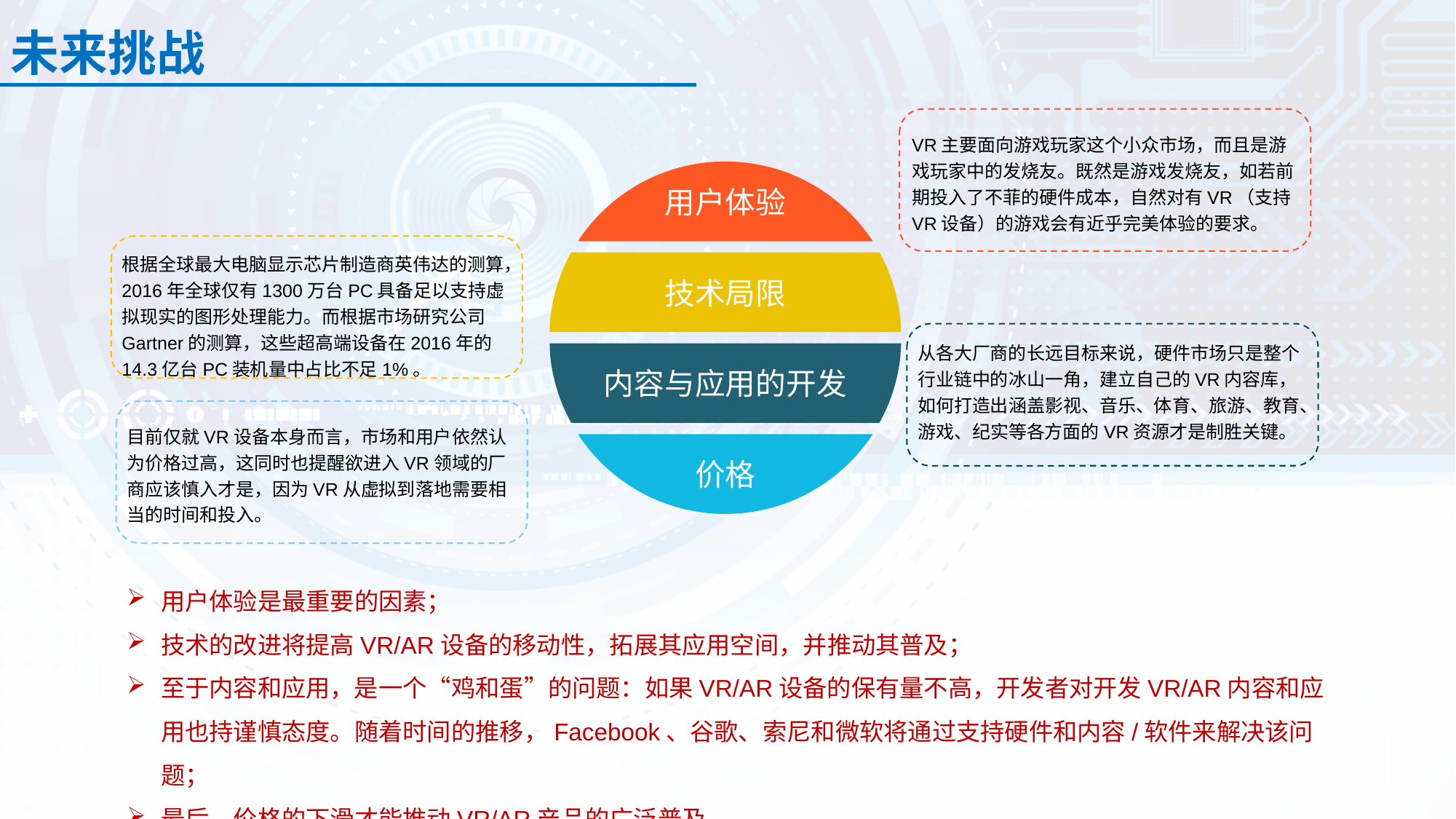

未来挑战

VR主要面向游戏玩家这个小众市场，而且是游戏玩家中的发烧友。既然是游戏发烧友，如若前期投入了不菲的硬件成本，自然对有VR（支持VR设备）的游戏会有近乎完美体验的要求。
用户体验

根据全球最大电脑显示芯片制造商英伟达的测算，2016年全球仅有1300万台PC具备足以支持虚拟现实的图形处理能力。而根据市场研究公司Gartner的测算，这些超高端设备在2016年的14.3亿台PC装机量中占比不足1%。
技术局限

从各大厂商的长远目标来说，硬件市场只是整个行业链中的冰山一角，建立自己的VR内容库，如何打造出涵盖影视、音乐、体育、旅游、教育、游戏、纪实等各方面的VR资源才是制胜关键。
内容与应用的开发

目前仅就VR设备本身而言，市场和用户依然认为价格过高，这同时也提醒欲进入VR领域的厂商应该慎入才是，因为VR从虚拟到落地需要相当的时间和投入。
价格
用户体验是最重要的因素；
技术的改进将提高VR/AR设备的移动性，拓展其应用空间，并推动其普及；
至于内容和应用，是一个“鸡和蛋”的问题：如果VR/AR设备的保有量不高，开发者对开发VR/AR内容和应用也持谨慎态度。随着时间的推移，Facebook、谷歌、索尼和微软将通过支持硬件和内容/软件来解决该问题；
最后，价格的下滑才能推动VR/AR产品的广泛普及。